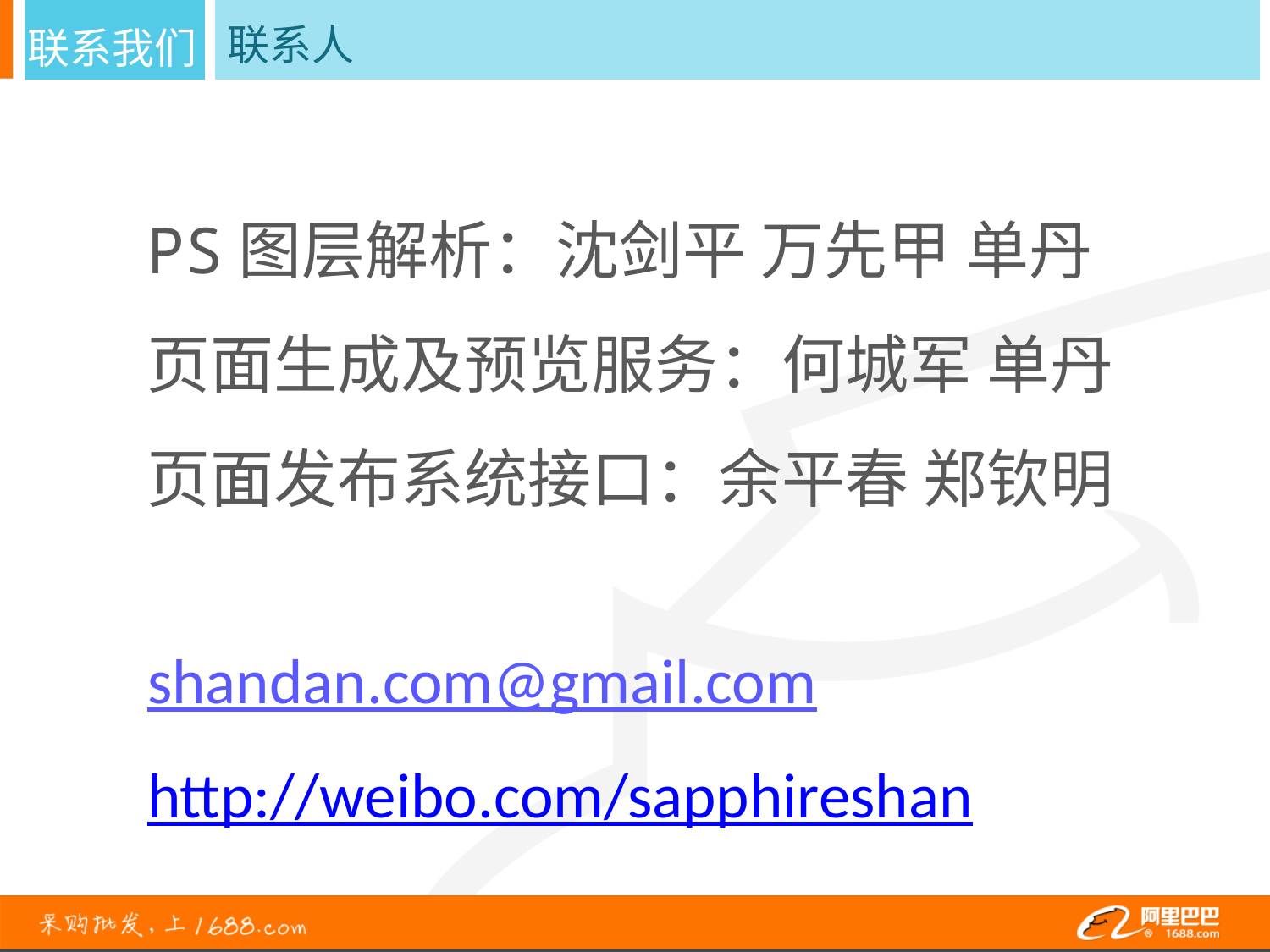

联系人
联系我们

PS图层解析：沈剑平 万先甲 单丹
页面生成及预览服务：何城军 单丹
页面发布系统接口：余平春 郑钦明
shandan.com@gmail.com
http://weibo.com/sapphireshan